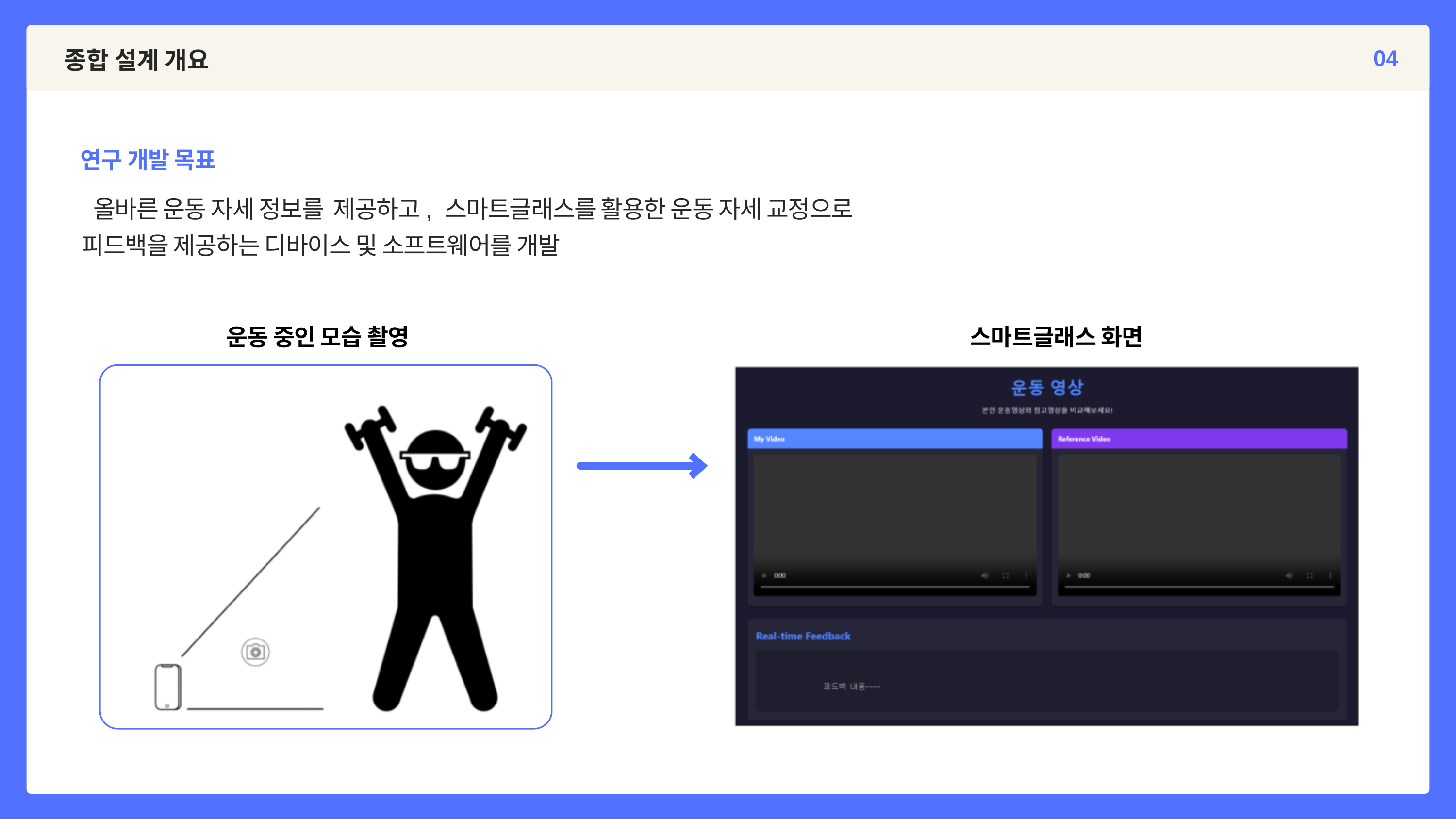

04
종합 설계 개요

연구 개발 목표
 올바른 운동 자세 정보를  제공하고, 스마트글래스를 활용한 운동 자세 교정으로
피드백을 제공하는 디바이스 및 소프트웨어를 개발

운동 중인 모습 촬영
스마트글래스 화면